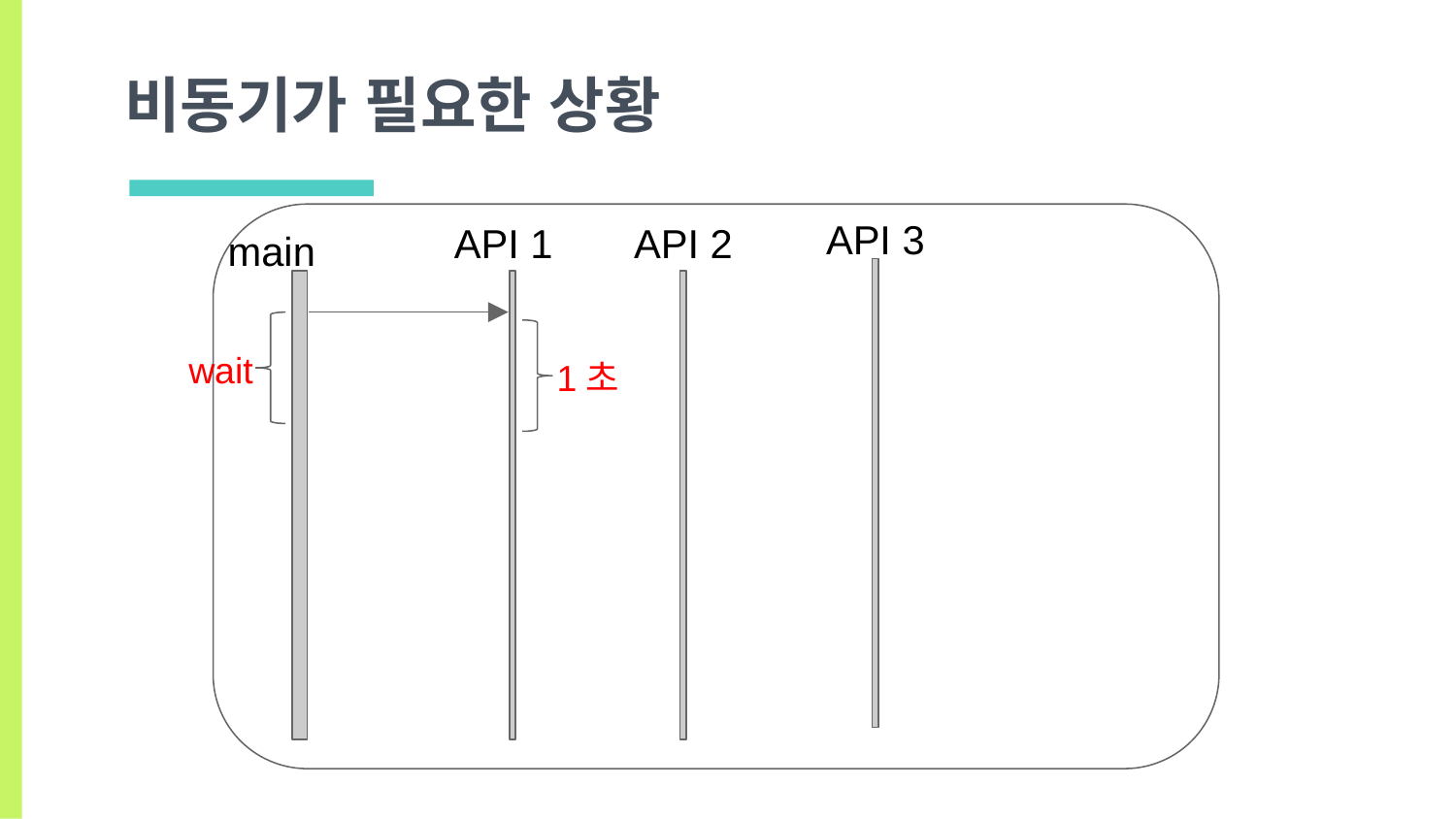

# 비동기가 필요한 상황
API 3
API 2

API 1
main

wait
1초